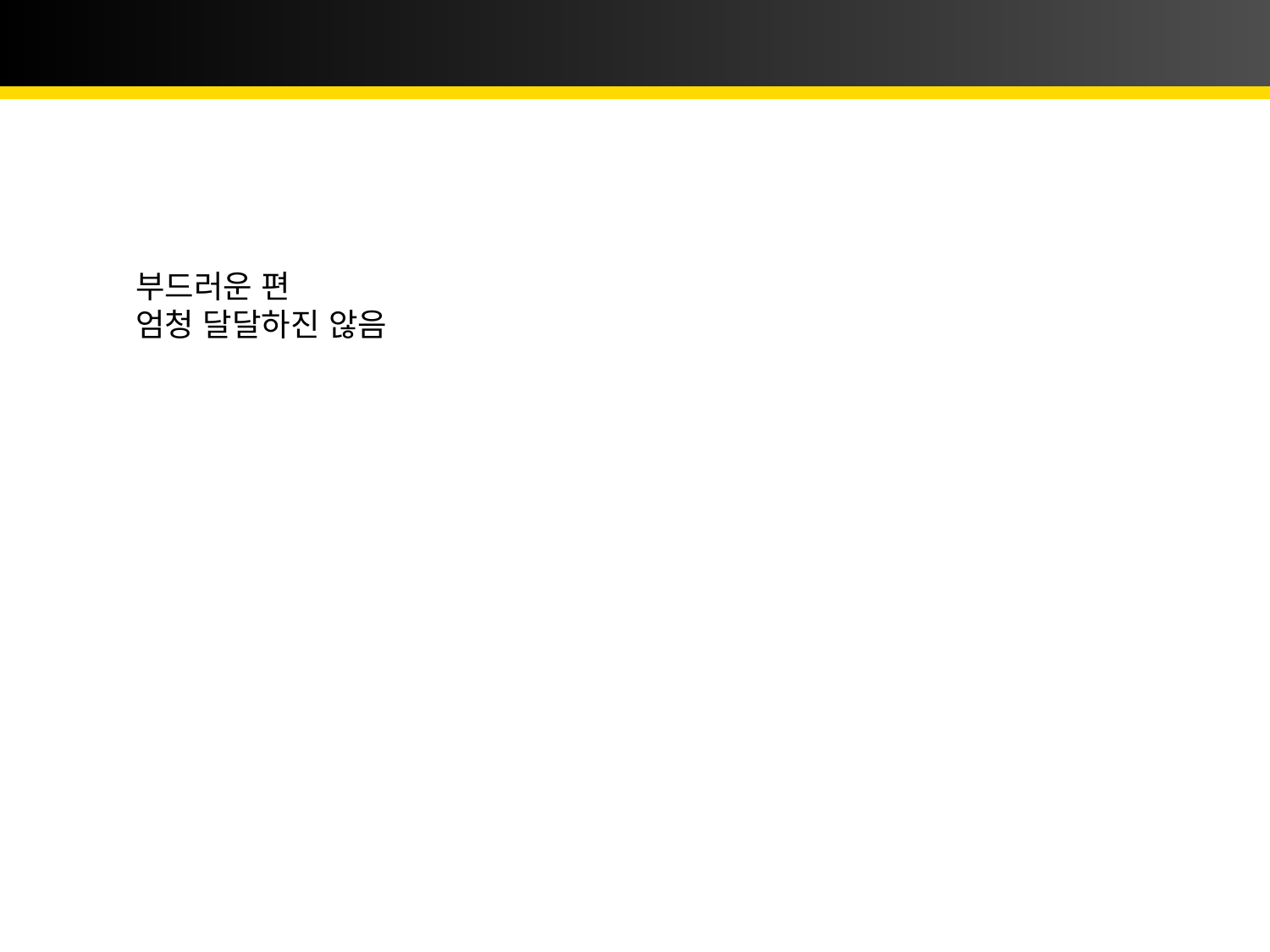

# 장희
부드러운 편
엄청 달달하진 않음